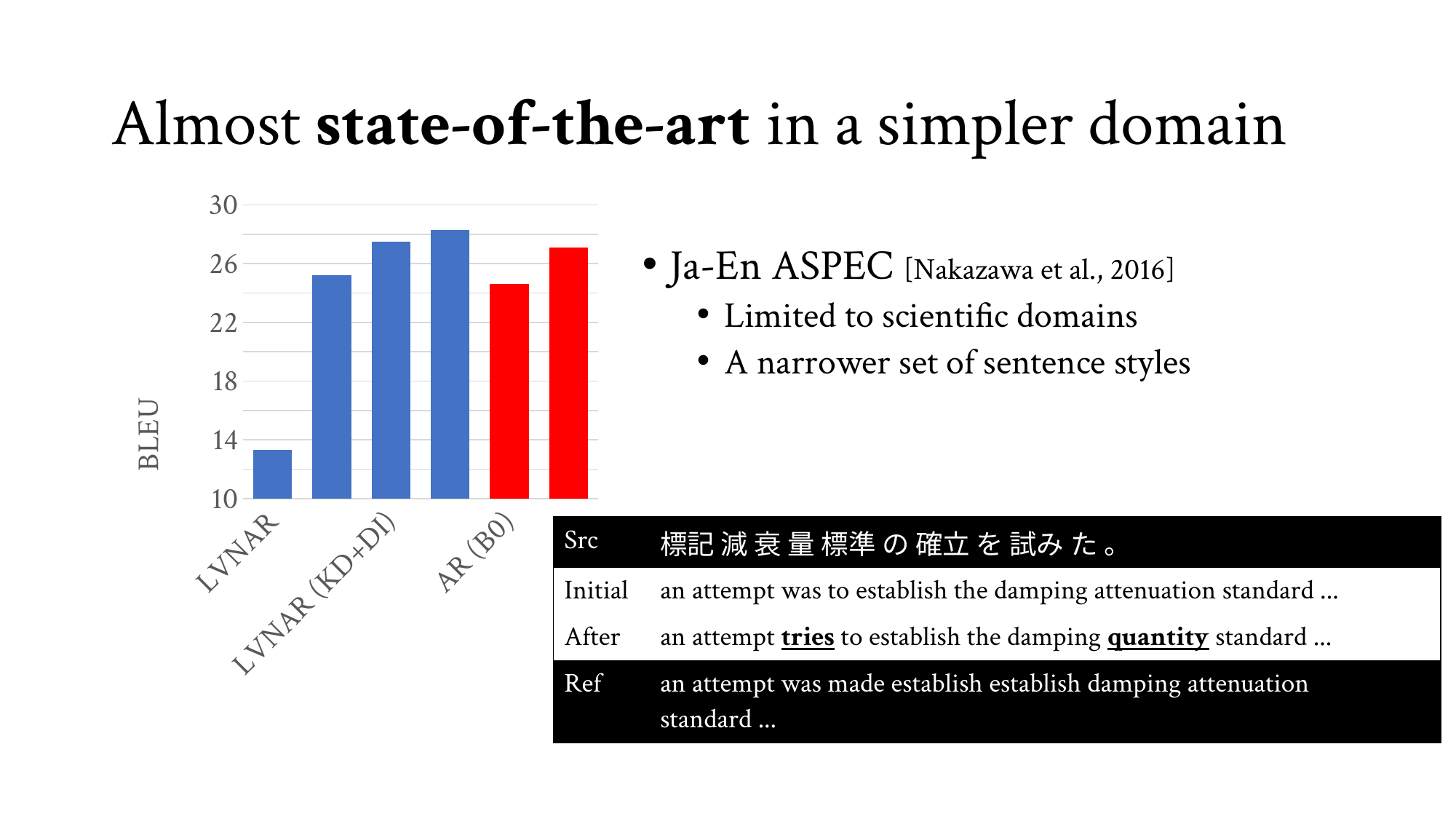

# Almost state-of-the-art in a simpler domain

### Chart

| Category | BLEU |
|---|---|
| LVNAR | 13.3 |
| LVNAR (KD) | 25.2 |
| LVNAR (KD+DI) | 27.5 |
| LVNAR (KD+DI+LS) | 28.3 |
| AR (B0) | 24.6 |
| AR (B3) | 27.1 |
Ja-En ASPEC [Nakazawa et al., 2016]
Limited to scientific domains
A narrower set of sentence styles
| Src | 標記 減 衰 量 標準 の 確立 を 試み た 。 |
| --- | --- |
| Initial | an attempt was to establish the damping attenuation standard ... |
| After | an attempt tries to establish the damping quantity standard ... |
| Ref | an attempt was made establish establish damping attenuation standard ... |